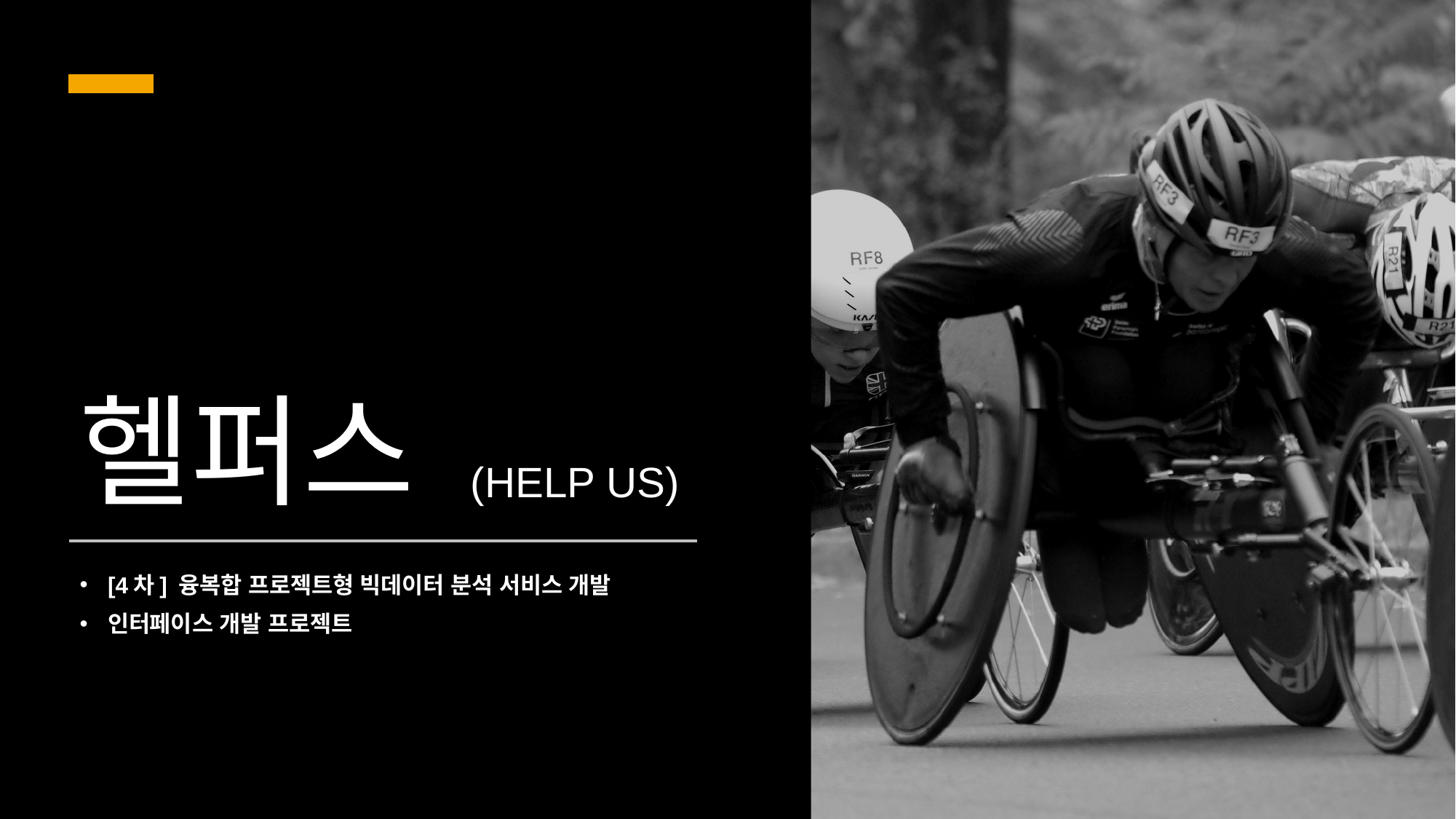

헬퍼스(HELP US)
헬퍼스
(HELP US)
[4차] 융복합 프로젝트형 빅데이터 분석 서비스 개발
인터페이스 개발 프로젝트

[4차] 융복합 프로젝트형 빅데이터 분석 서비스 개발
인터페이스 개발 프로젝트